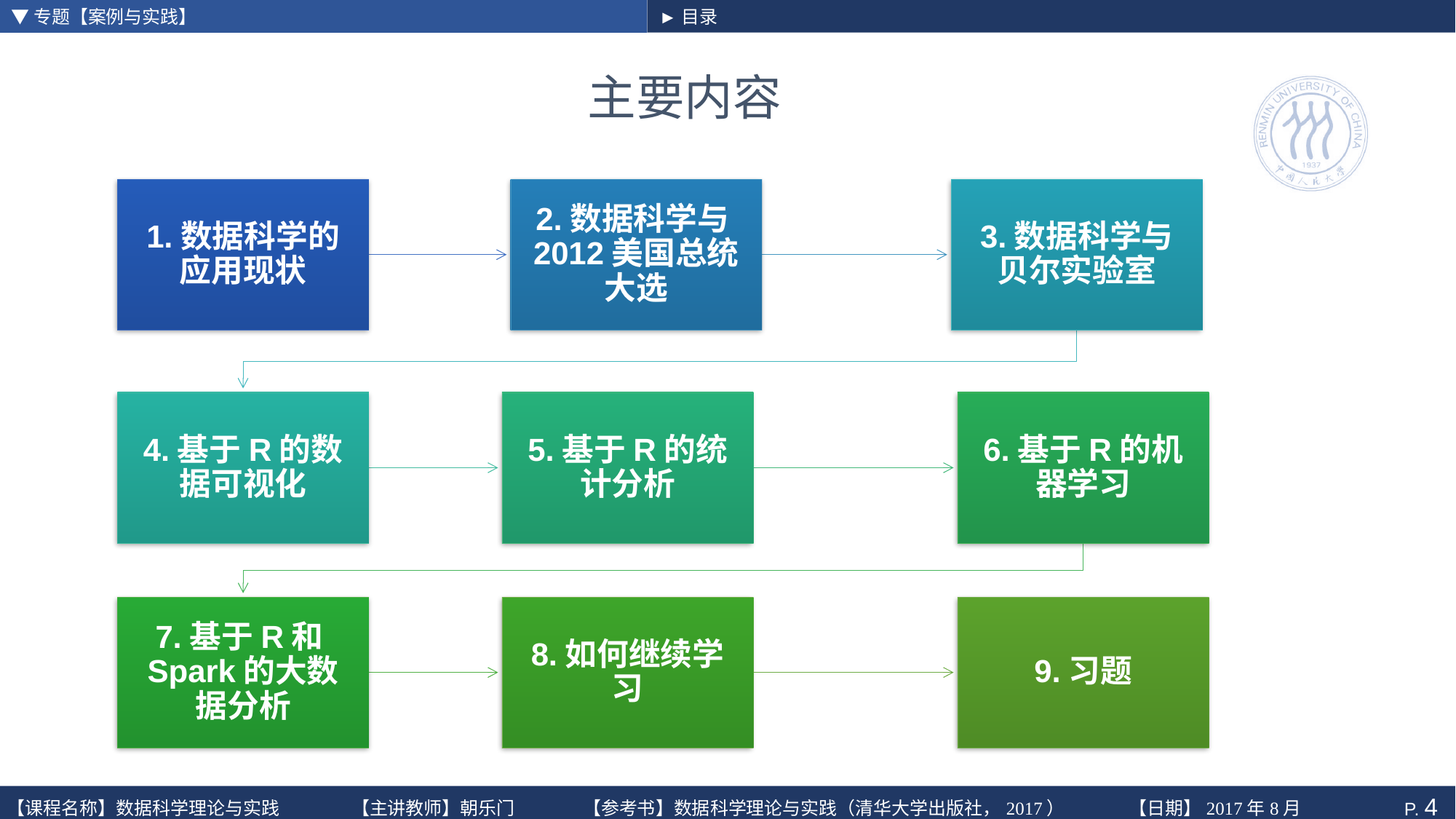

▼专题【案例与实践】

►目录
# 主要内容

1.数据科学的应用现状

2.数据科学与2012美国总统大选

3.数据科学与贝尔实验室

4.基于R的数据可视化

5.基于R的统计分析

6.基于R的机器学习

7.基于R和Spark的大数据分析

8.如何继续学习
9.习题